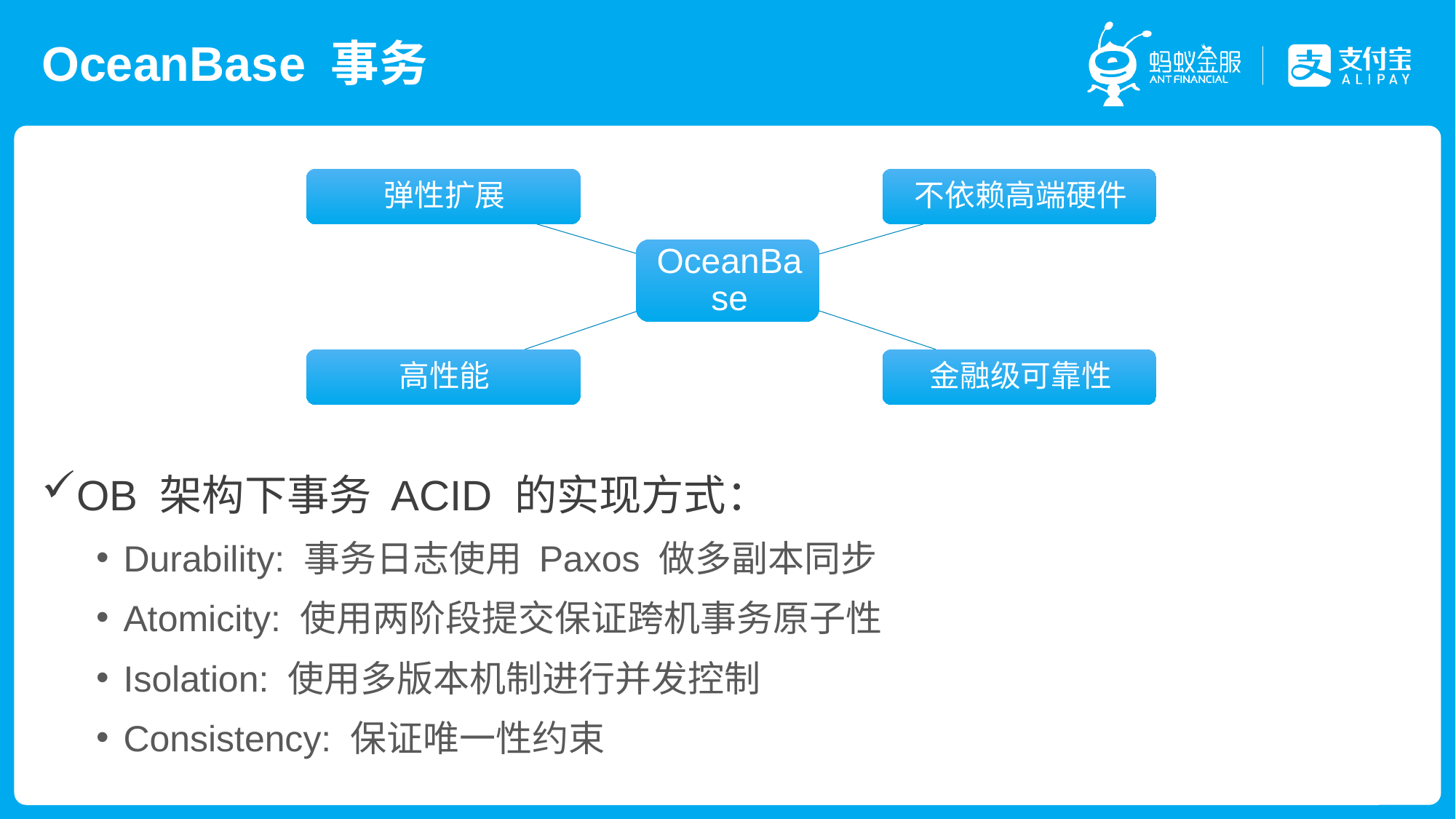

# OceanBase 事务
OceanBase
弹性扩展
不依赖高端硬件
金融级可靠性
高性能
OB 架构下事务 ACID 的实现方式：
Durability: 事务日志使用 Paxos 做多副本同步
Atomicity: 使用两阶段提交保证跨机事务原子性
Isolation: 使用多版本机制进行并发控制
Consistency: 保证唯一性约束